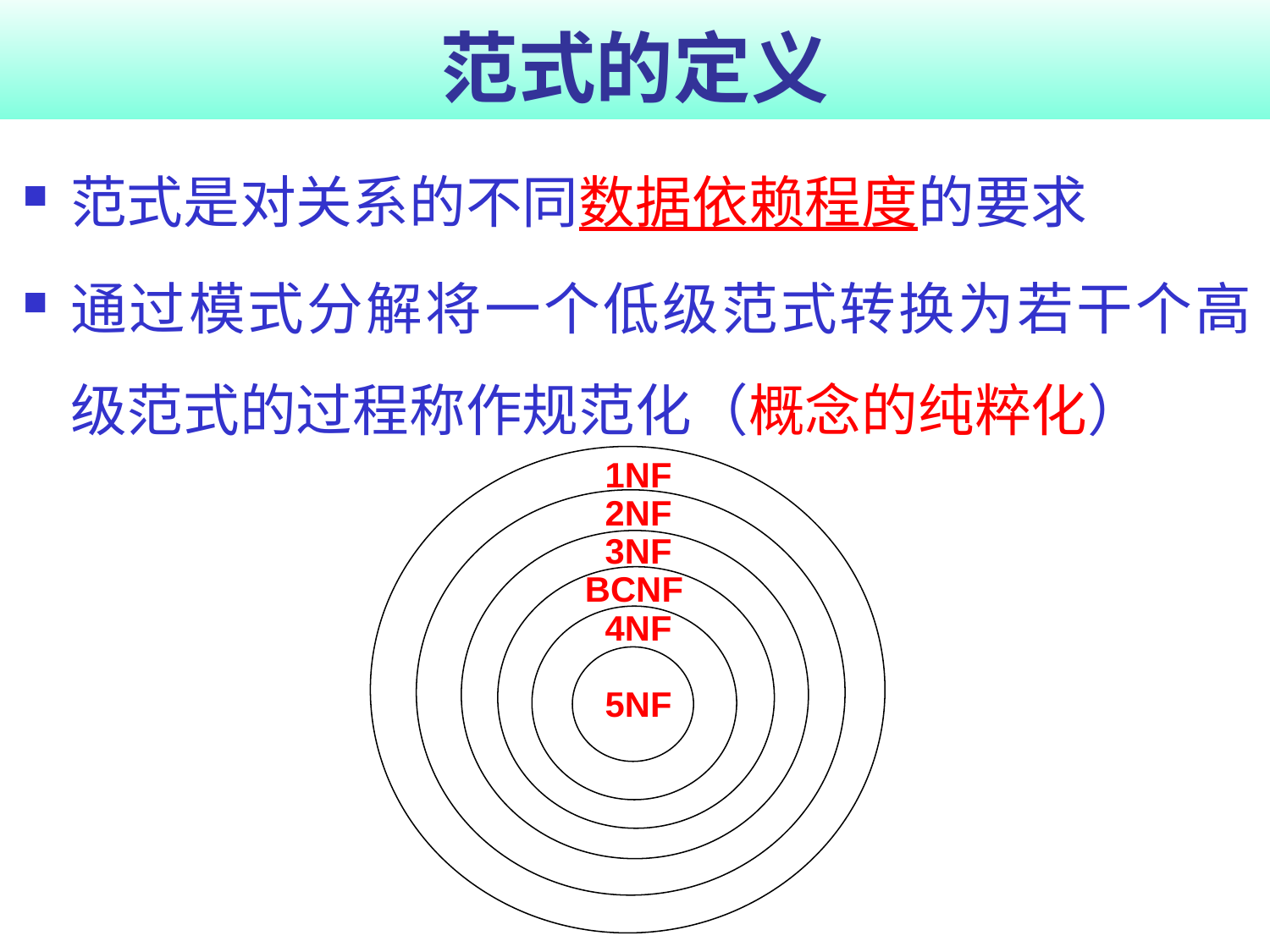

# 范式的定义
范式是对关系的不同数据依赖程度的要求
通过模式分解将一个低级范式转换为若干个高级范式的过程称作规范化（概念的纯粹化）
1NF

2NF

3NF

BCNF

4NF

5NF